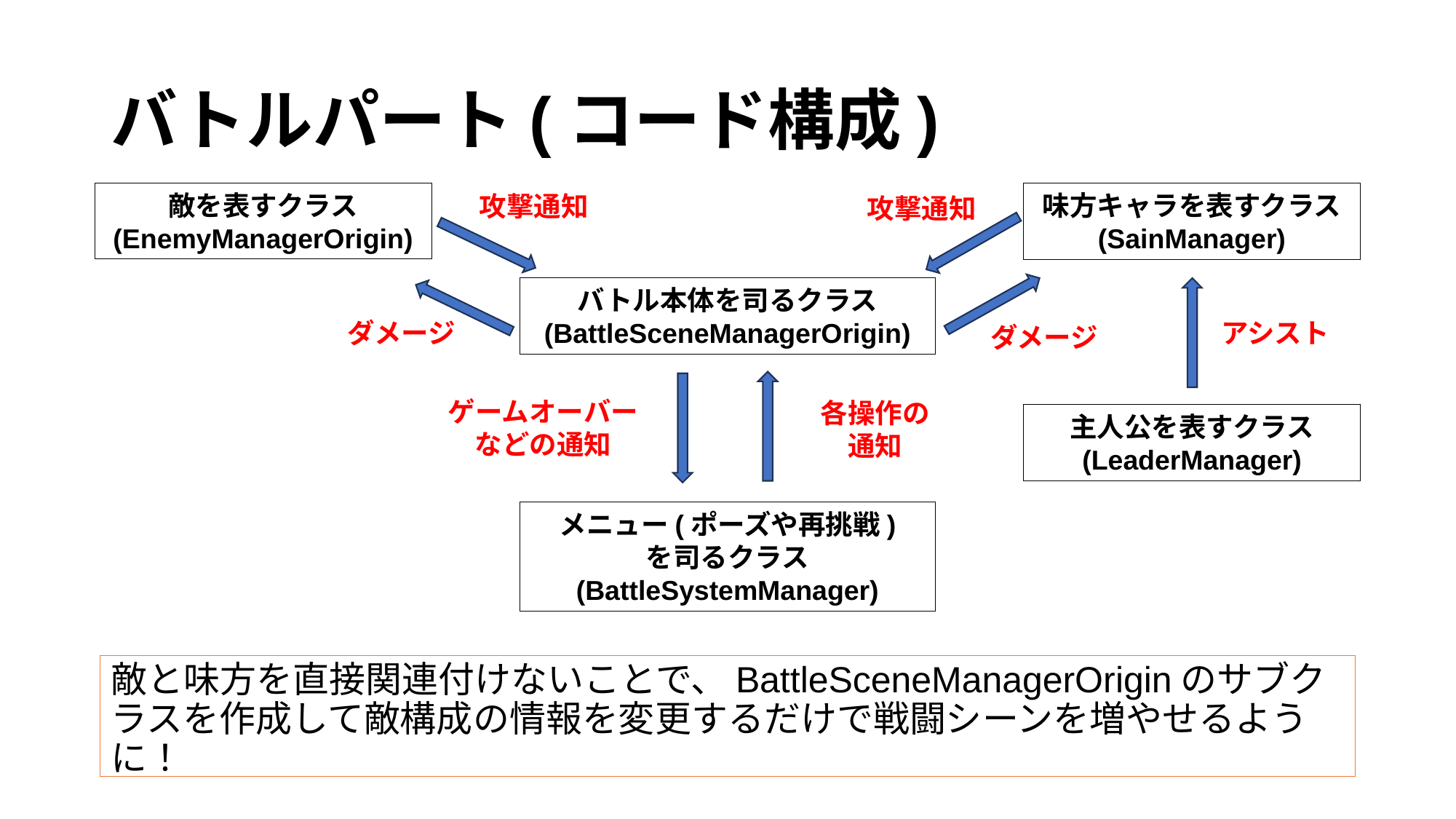

# バトルパート(コード構成)
敵を表すクラス
(EnemyManagerOrigin)
味方キャラを表すクラス
(SainManager)
攻撃通知
攻撃通知

バトル本体を司るクラス
(BattleSceneManagerOrigin)

ダメージ
アシスト
ダメージ

ゲームオーバーなどの通知
各操作の通知
主人公を表すクラス
(LeaderManager)
メニュー(ポーズや再挑戦)
を司るクラス
(BattleSystemManager)
敵と味方を直接関連付けないことで、BattleSceneManagerOriginのサブクラスを作成して敵構成の情報を変更するだけで戦闘シーンを増やせるように！